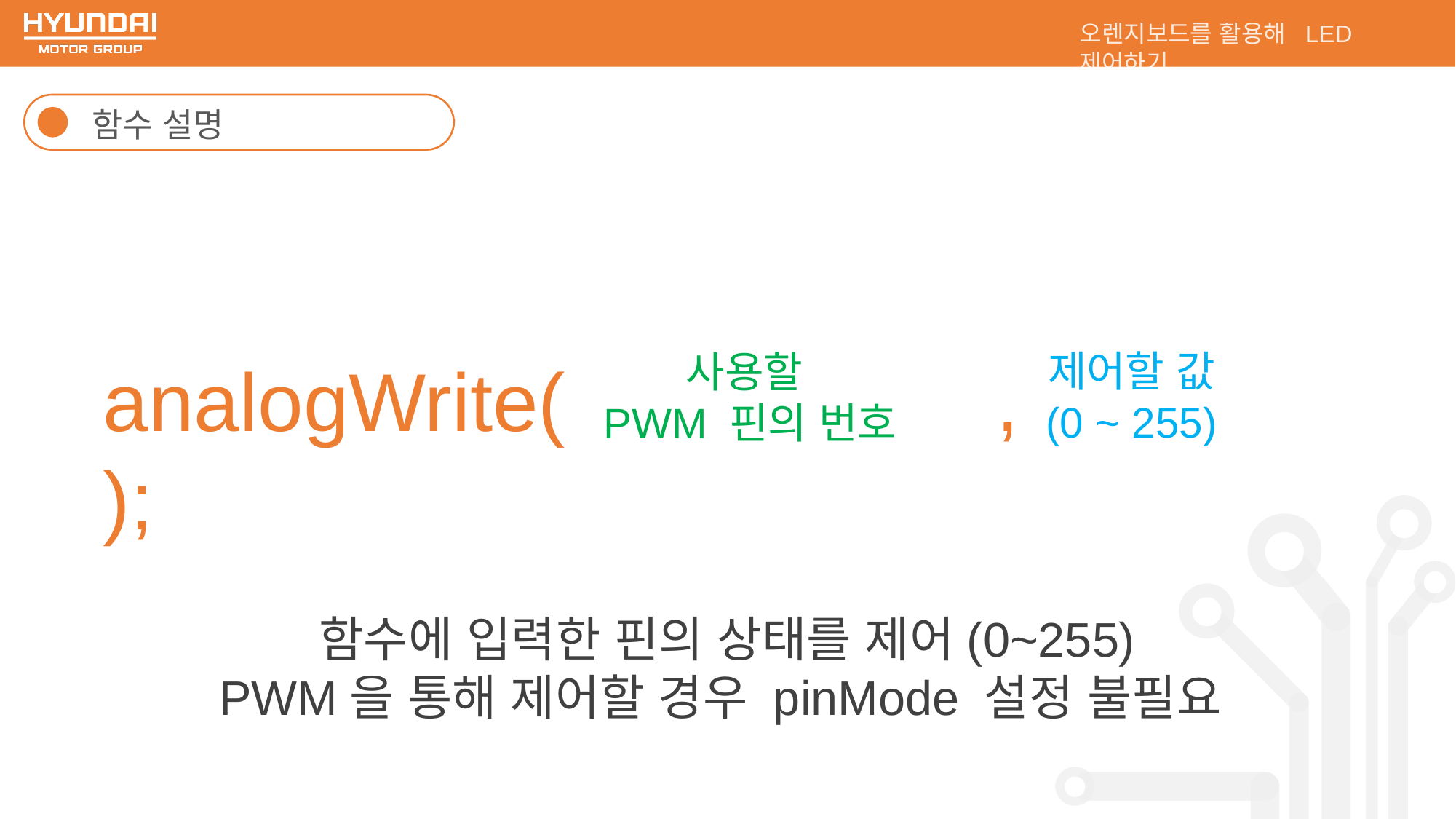

오렌지보드를 활용해  LED 제어하기
함수 설명
제어할 값
(0 ~ 255)
사용할
PWM 핀의 번호
analogWrite(                   ,                 );
함수에 입력한 핀의 상태를 제어(0~255)
PWM을 통해 제어할 경우 pinMode 설정 불필요